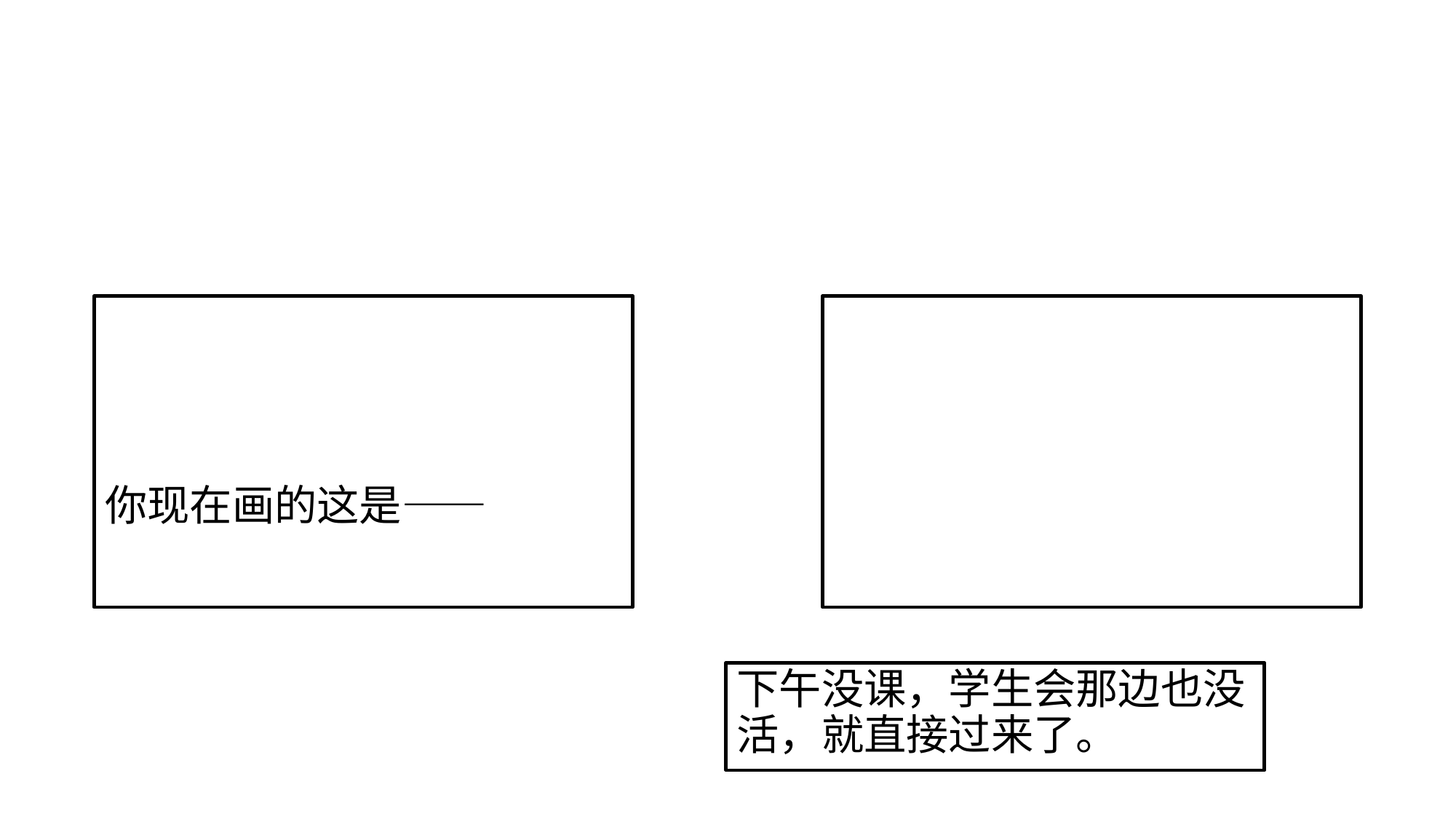

……活久点。
花不就这样嘛，总得枯的。
吕舒音？今天来得好早。
你现在画的这是——

下午没课，学生会那边也没活，就直接过来了。